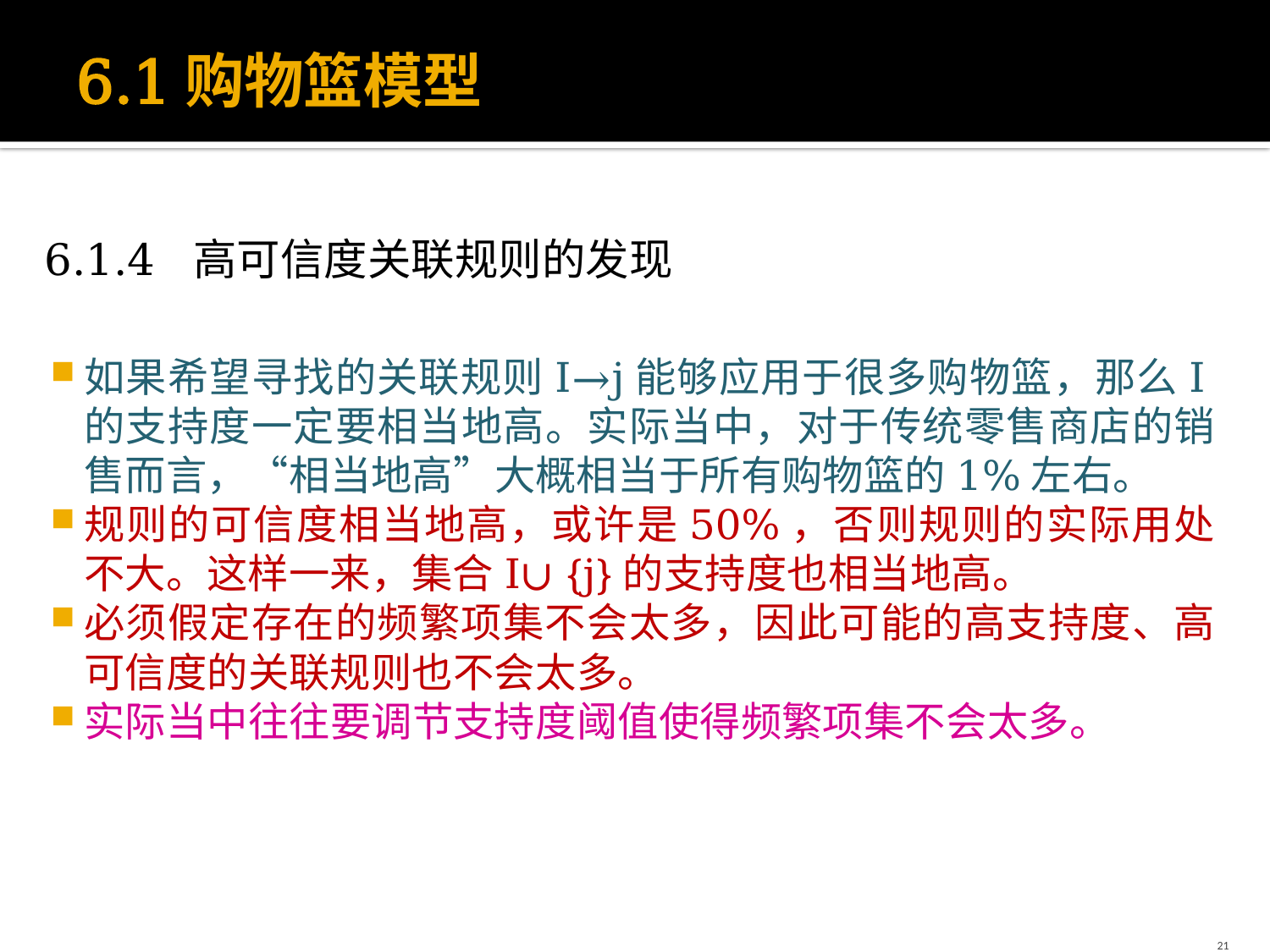

# 6.1购物篮模型
6.1.4  高可信度关联规则的发现
如果希望寻找的关联规则I→j能够应用于很多购物篮，那么I的支持度一定要相当地高。实际当中，对于传统零售商店的销售而言，“相当地高”大概相当于所有购物篮的1%左右。
规则的可信度相当地高，或许是50%，否则规则的实际用处不大。这样一来，集合I∪ {j}的支持度也相当地高。
必须假定存在的频繁项集不会太多，因此可能的高支持度、高可信度的关联规则也不会太多。
实际当中往往要调节支持度阈值使得频繁项集不会太多。

21